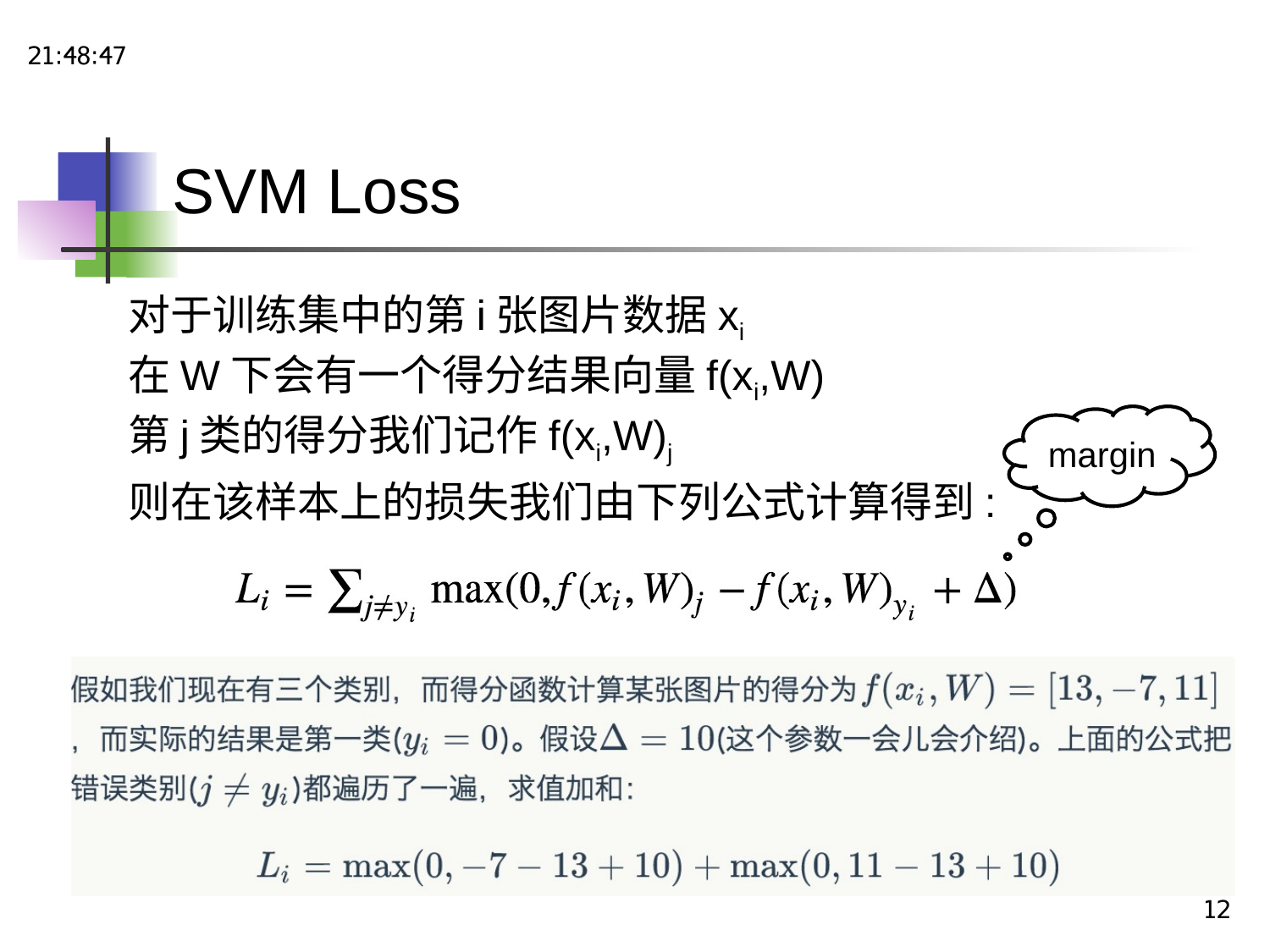

21:48:47
# SVM Loss
对于训练集中的第i张图片数据xi
在W下会有一个得分结果向量f(xi,W)
第j类的得分我们记作f(xi,W)j
则在该样本上的损失我们由下列公式计算得到:
margin

12